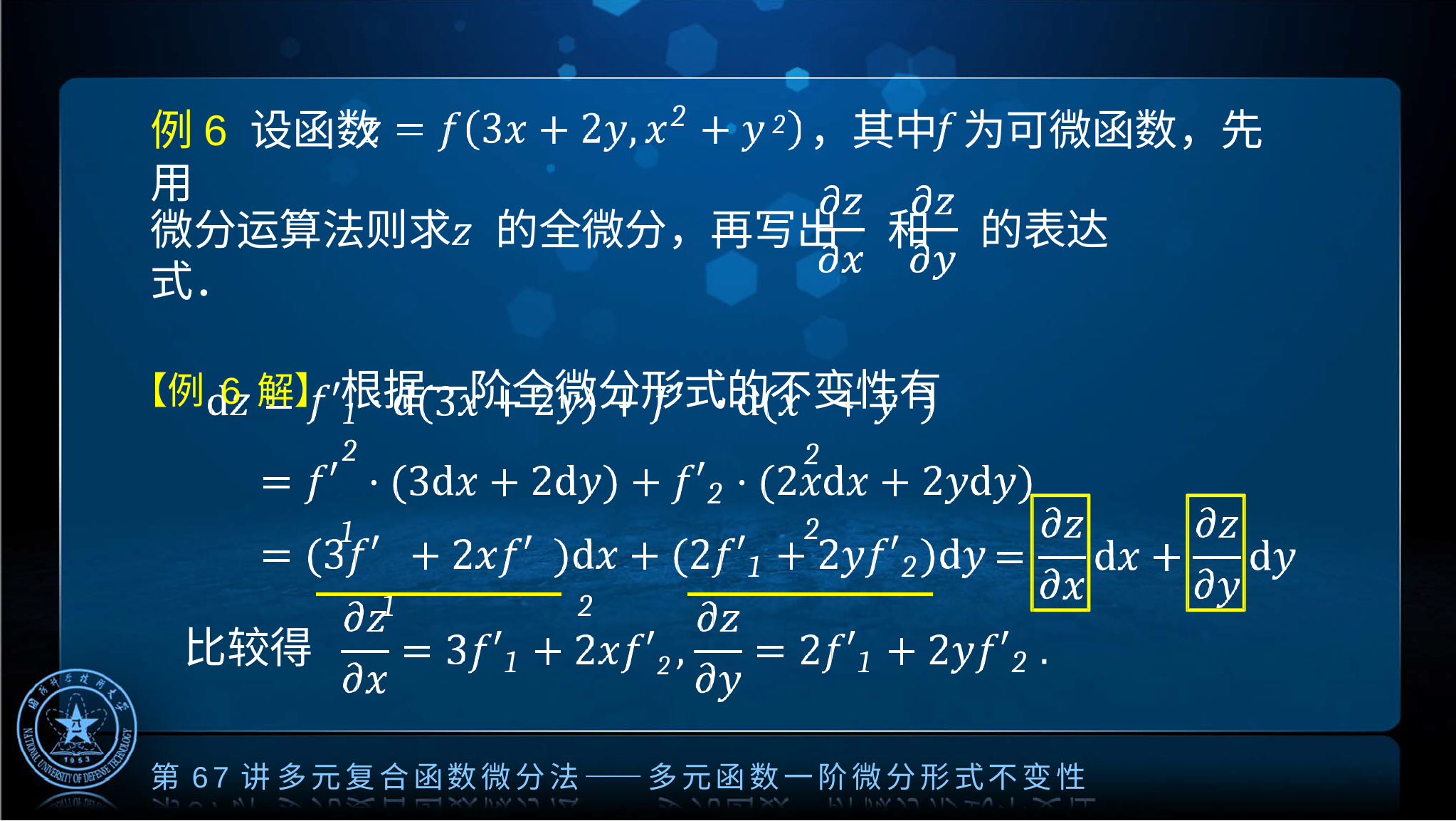

2
# 例6 设函数	2	，其中	为可微函数，先用

微分运算法则求	的全微分，再写出	和	的表达式．
【例6解】 根据一阶全微分形式的不变性有
2	2

1	2

1

1	2

2

1
2

比较得
2

1
1
2

第67讲	多元复合函数微分法——多元函数一阶微分形式不变性